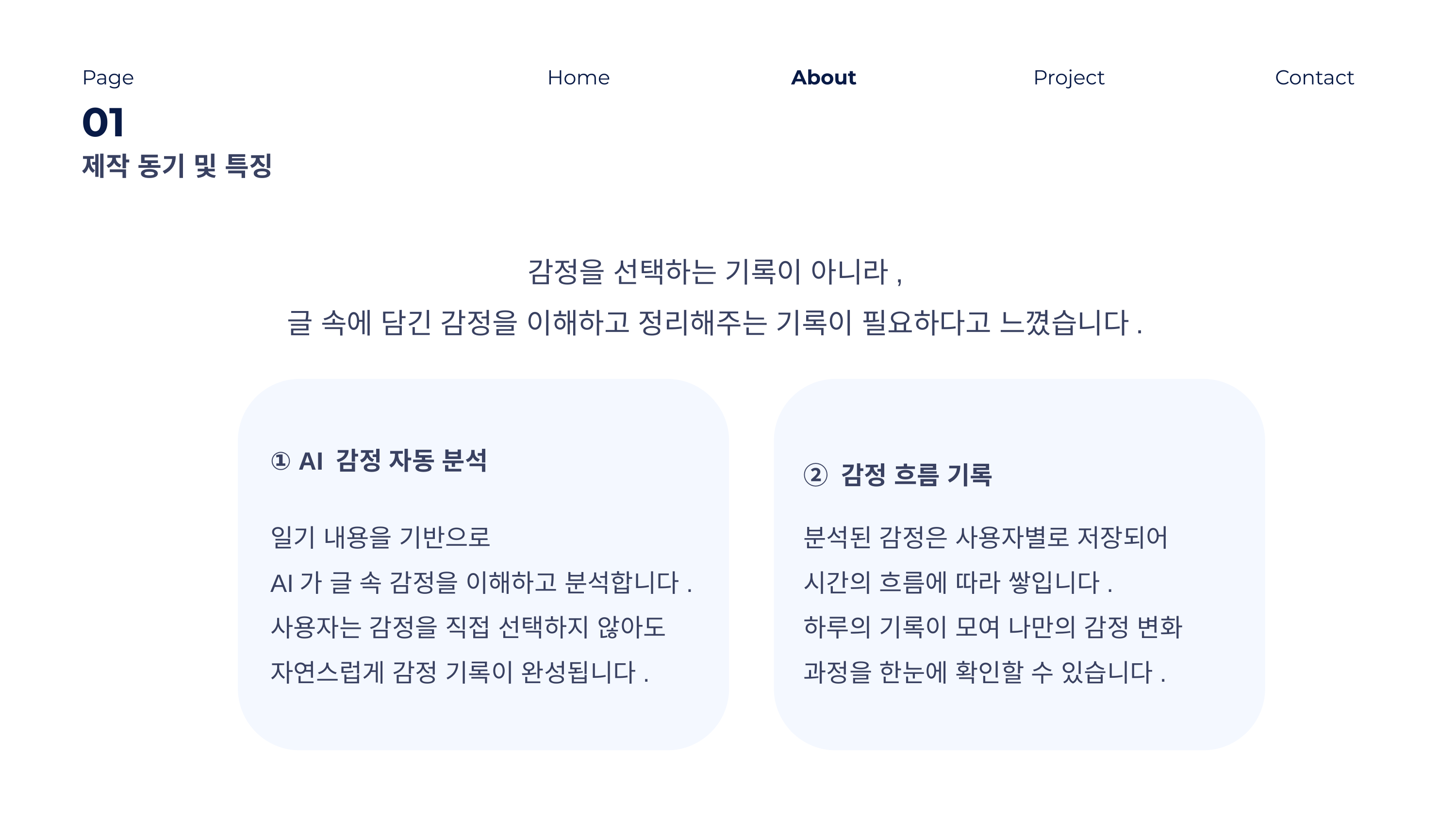

Page
Home
About
Project
Contact
01
제작 동기 및 특징
감정을 선택하는 기록이 아니라,
글 속에 담긴 감정을 이해하고 정리해주는 기록이 필요하다고 느꼈습니다.

① AI 감정 자동 분석
② 감정 흐름 기록
일기 내용을 기반으로
AI가 글 속 감정을 이해하고 분석합니다.
사용자는 감정을 직접 선택하지 않아도 자연스럽게 감정 기록이 완성됩니다.
분석된 감정은 사용자별로 저장되어
시간의 흐름에 따라 쌓입니다.
하루의 기록이 모여 나만의 감정 변화
과정을 한눈에 확인할 수 있습니다.